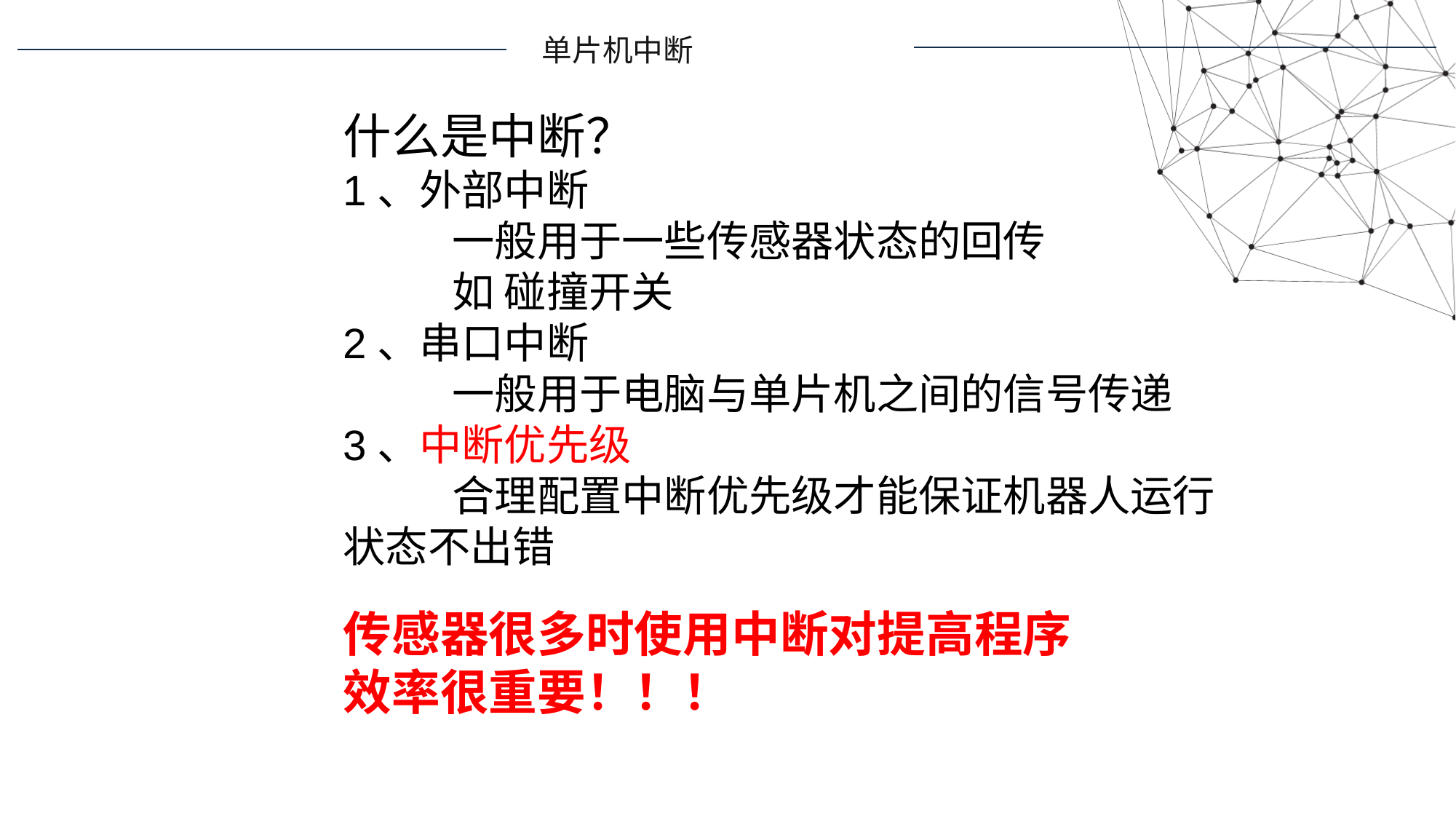

单片机中断
什么是中断？
1、外部中断
	一般用于一些传感器状态的回传
	如 碰撞开关
2、串口中断
	一般用于电脑与单片机之间的信号传递
3、中断优先级
	合理配置中断优先级才能保证机器人运行	状态不出错
传感器很多时使用中断对提高程序效率很重要！！！